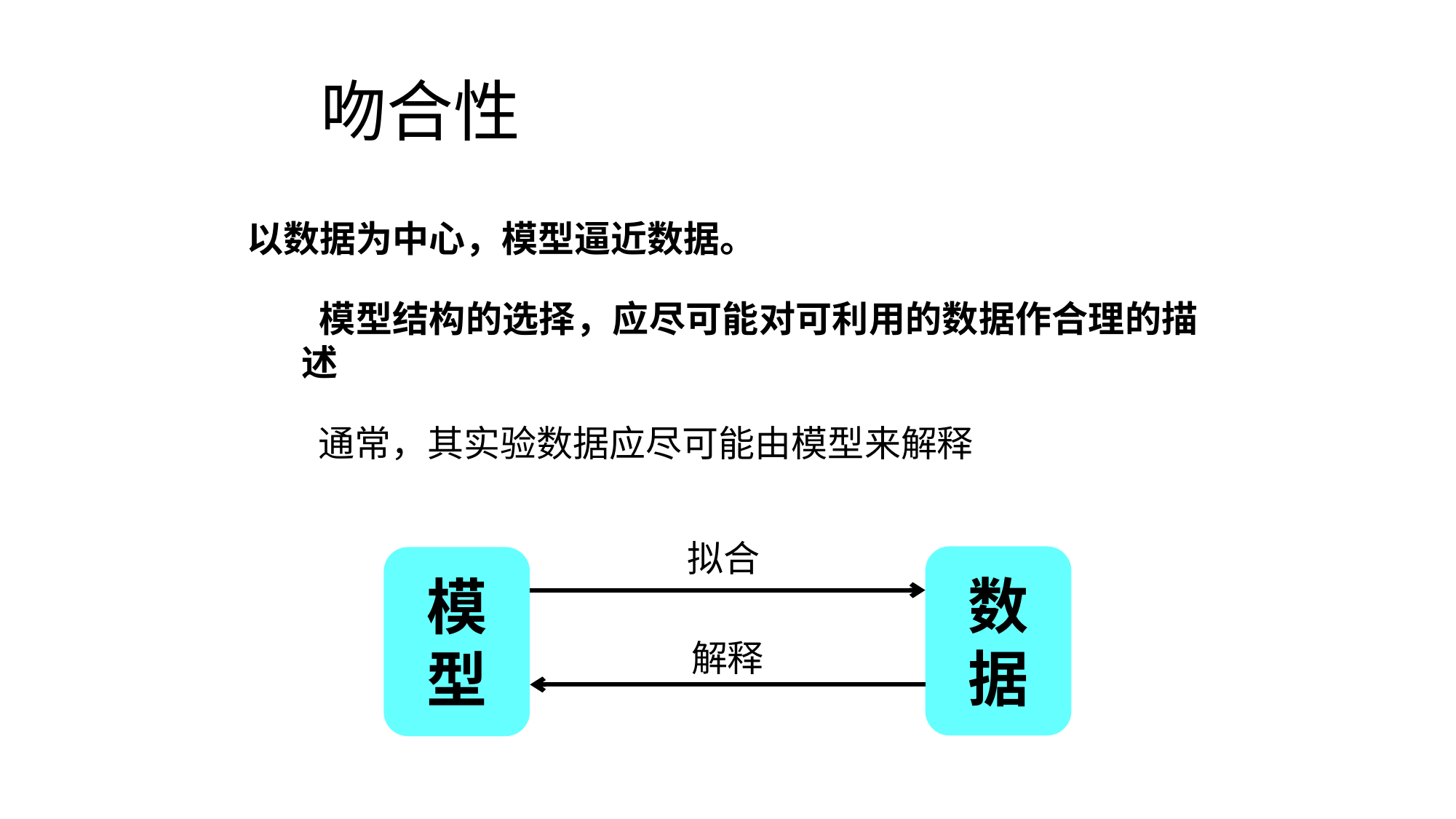

# 吻合性
以数据为中心，模型逼近数据。
 模型结构的选择，应尽可能对可利用的数据作合理的描述
 通常，其实验数据应尽可能由模型来解释
拟合
数据
模型
解释